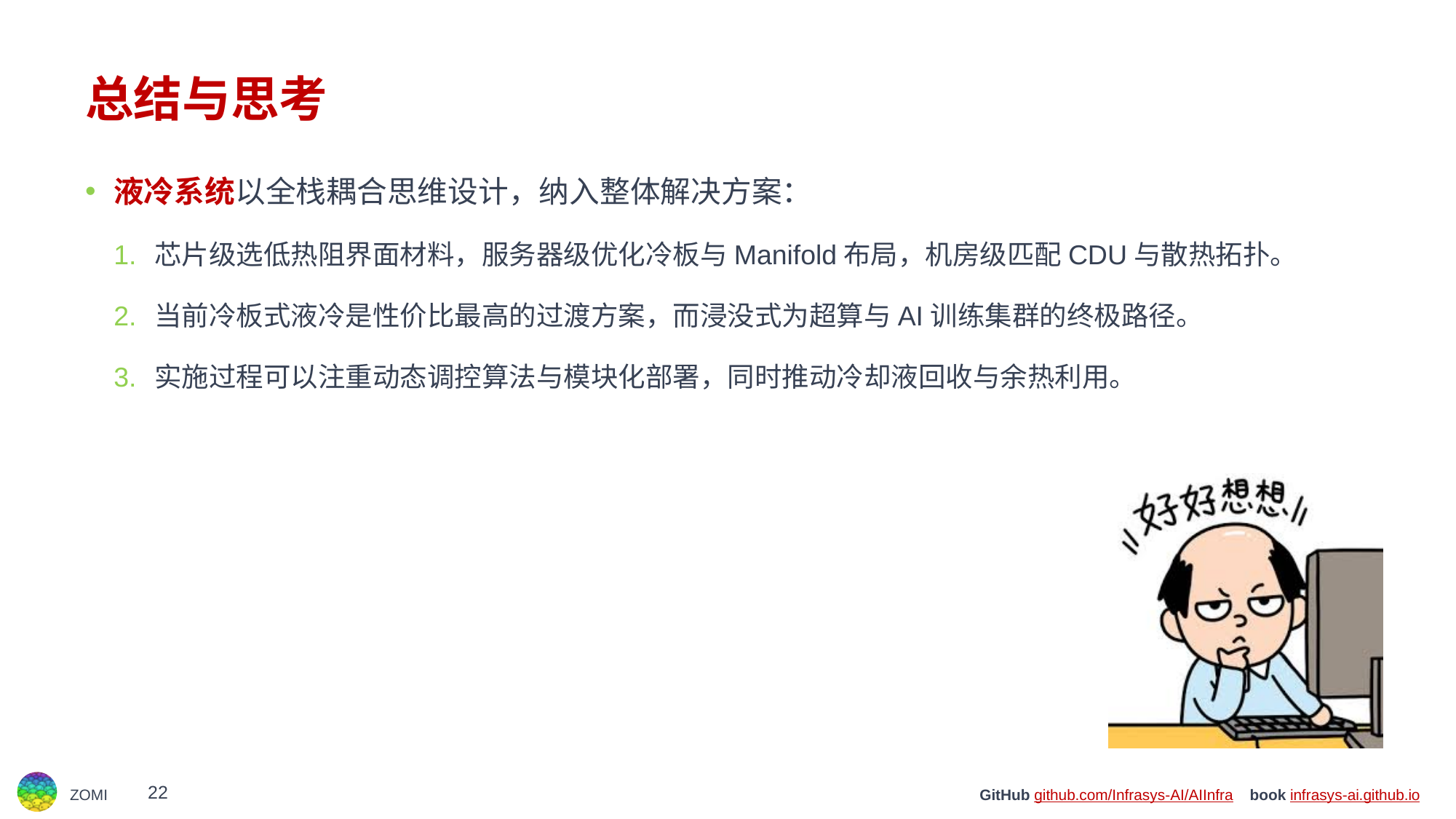

# 总结与思考
液冷系统以​​全栈耦合​​思维设计，纳入整体解决方案：
芯片级选低热阻界面材料，服务器级优化冷板与Manifold布局，机房级匹配CDU与散热拓扑。
当前​​冷板式液冷​​是性价比最高的过渡方案，而​​浸没式​​为超算与AI训练集群的终极路径。
实施过程可以注重​​动态调控算法与​​模块化部署，同时推动冷却液回收与余热利用。